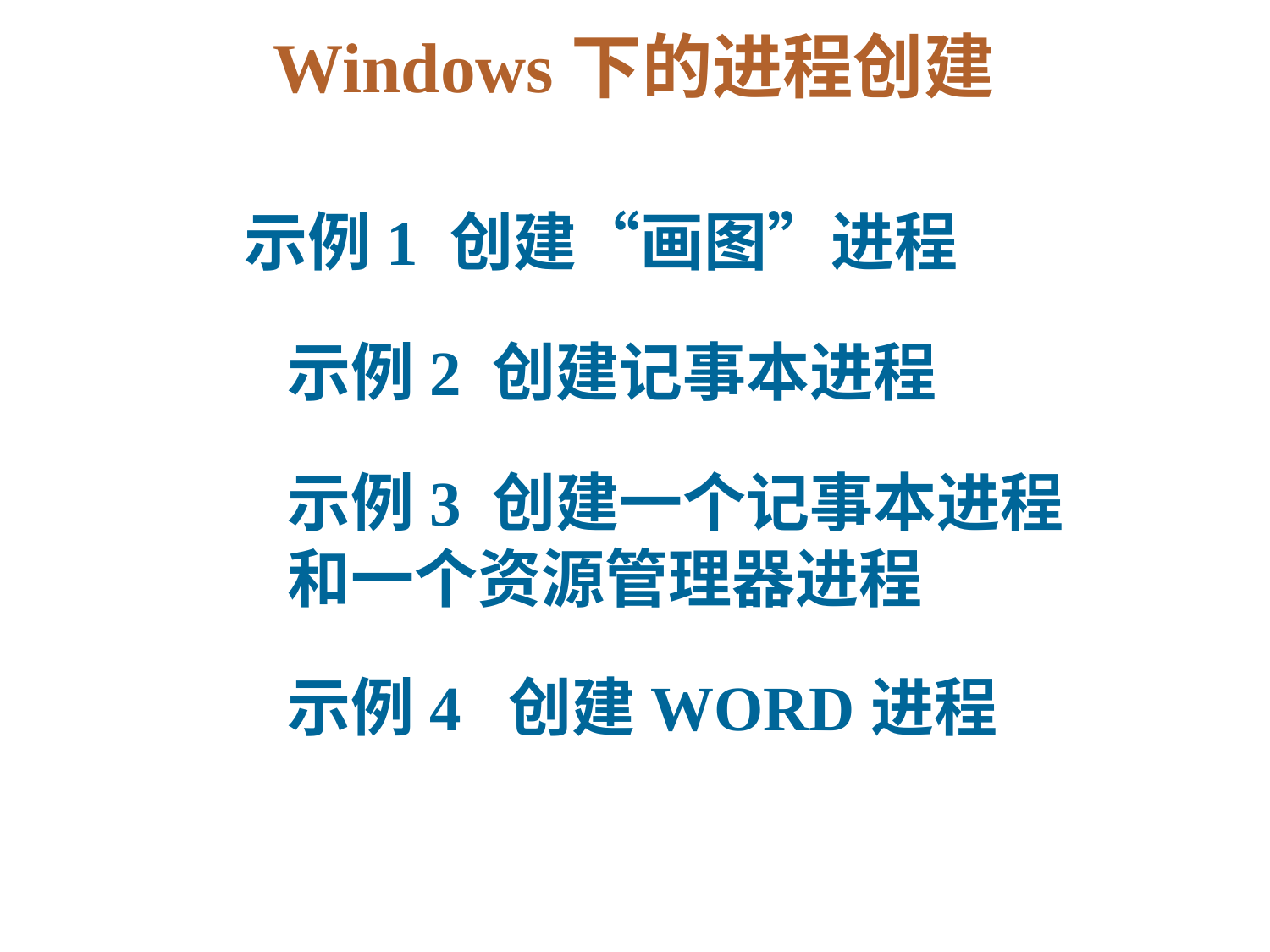

Windows下的进程创建
示例1 创建“画图”进程
示例2 创建记事本进程
示例3 创建一个记事本进程
和一个资源管理器进程
示例4  创建WORD进程